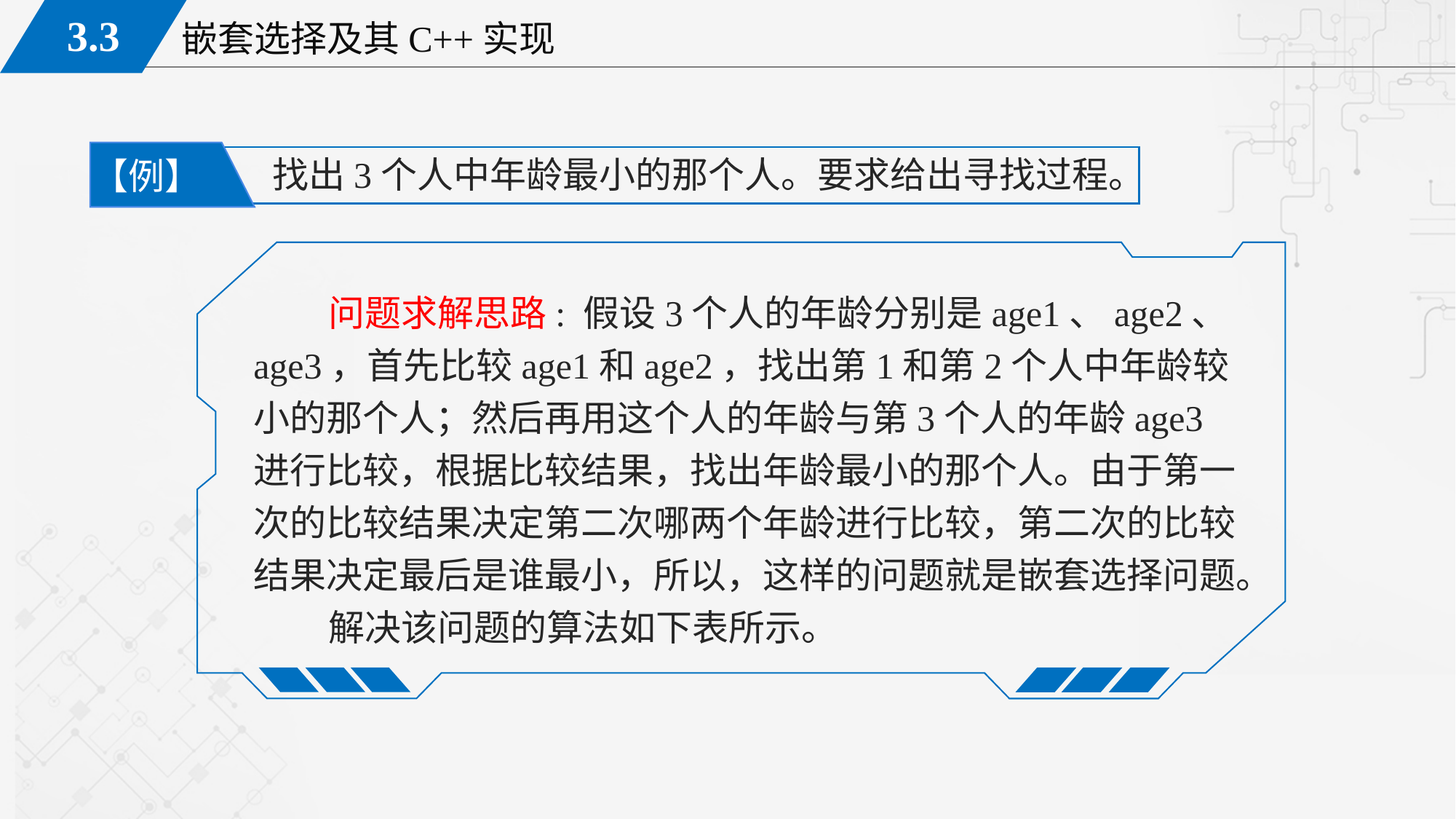

找出3个人中年龄最小的那个人。要求给出寻找过程。

【例】

问题求解思路: 假设3个人的年龄分别是age1、age2、age3，首先比较age1和age2，找出第1和第2个人中年龄较小的那个人；然后再用这个人的年龄与第3个人的年龄age3进行比较，根据比较结果，找出年龄最小的那个人。由于第一次的比较结果决定第二次哪两个年龄进行比较，第二次的比较结果决定最后是谁最小，所以，这样的问题就是嵌套选择问题。
解决该问题的算法如下表所示。